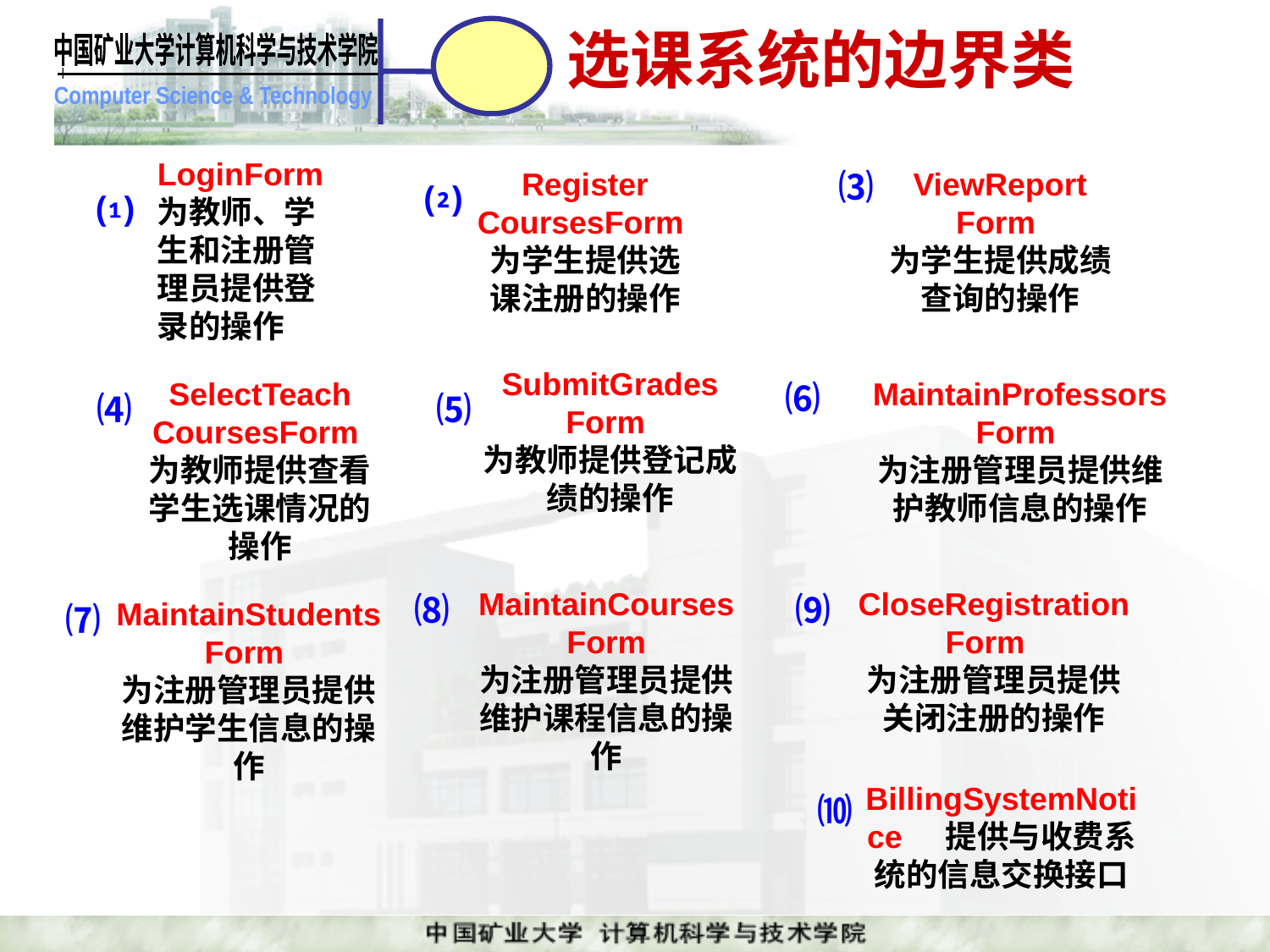

# 选课系统的边界类

LoginForm 为教师、学生和注册管理员提供登录的操作
⑴
Register
CoursesForm
为学生提供选课注册的操作
⑵
ViewReport
Form
为学生提供成绩查询的操作
⑶
SubmitGrades
Form
为教师提供登记成绩的操作
⑸
SelectTeach
CoursesForm
为教师提供查看学生选课情况的操作
⑷
MaintainProfessors
Form
为注册管理员提供维护教师信息的操作
⑹
MaintainCoursesForm
为注册管理员提供维护课程信息的操作
⑻
CloseRegistration
Form
为注册管理员提供关闭注册的操作
⑼
MaintainStudents
Form
为注册管理员提供维护学生信息的操作
⑺
BillingSystemNotice    提供与收费系统的信息交换接口
⑽
153